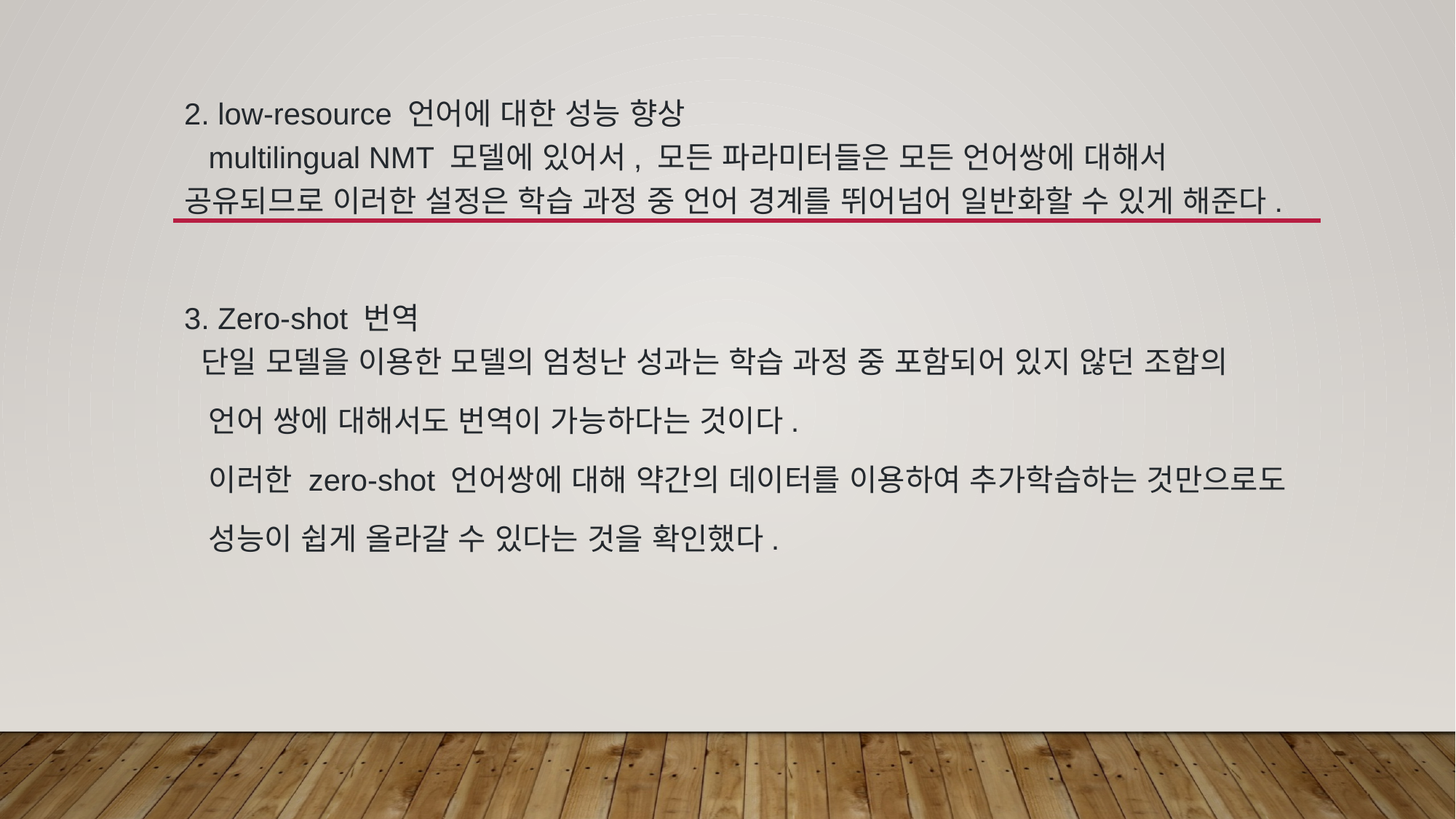

2. low-resource 언어에 대한 성능 향상
  multilingual NMT 모델에 있어서, 모든 파라미터들은 모든 언어쌍에 대해서 공유되므로 이러한 설정은 학습 과정 중 언어 경계를 뛰어넘어 일반화할 수 있게 해준다.

3. Zero-shot 번역
  단일 모델을 이용한 모델의 엄청난 성과는 학습 과정 중 포함되어 있지 않던 조합의
  언어 쌍에 대해서도 번역이 가능하다는 것이다.
  이러한 zero-shot 언어쌍에 대해 약간의 데이터를 이용하여 추가학습하는 것만으로도
  성능이 쉽게 올라갈 수 있다는 것을 확인했다.